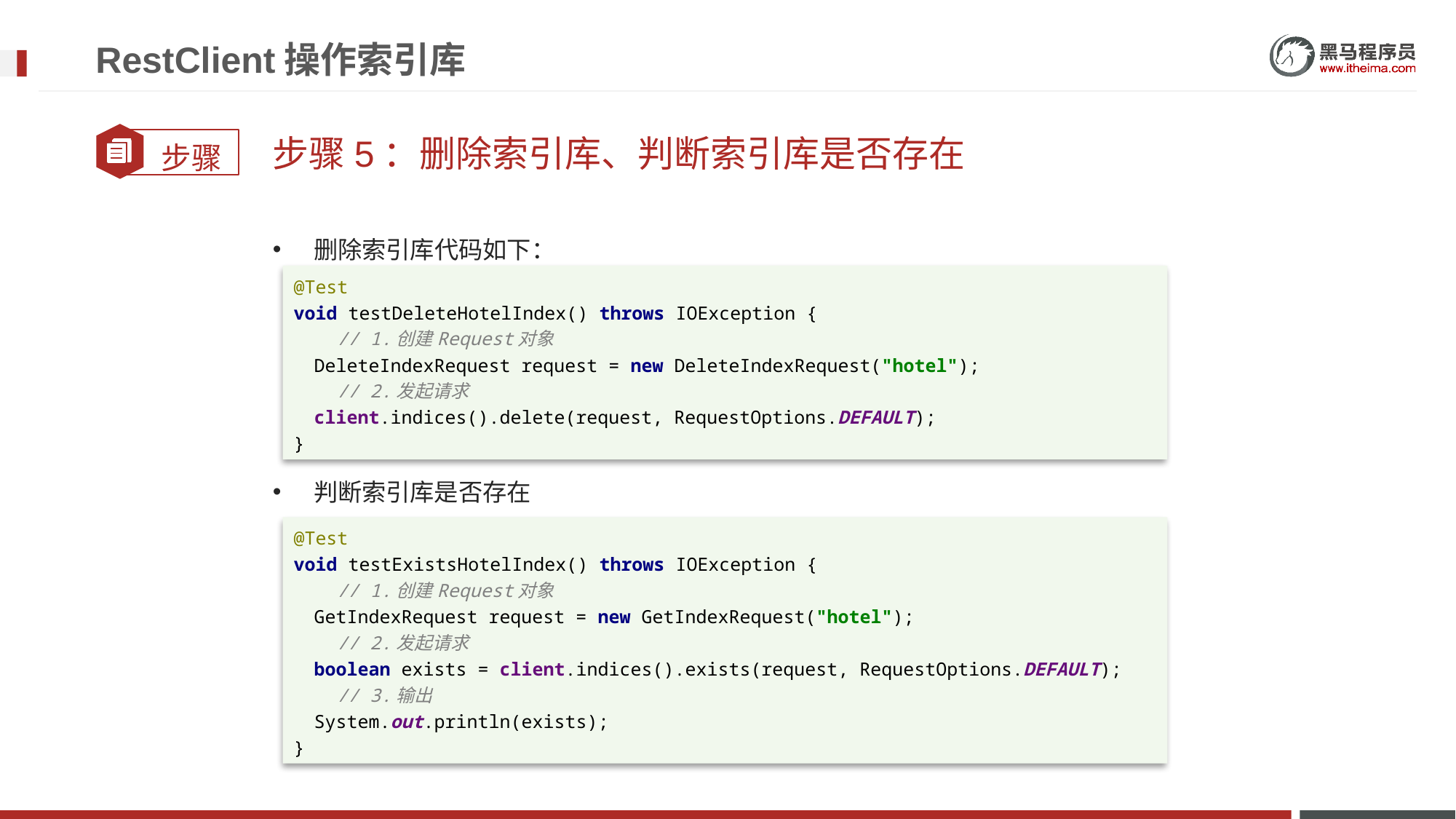

# RestClient操作索引库
步骤5：删除索引库、判断索引库是否存在
删除索引库代码如下：

判断索引库是否存在
@Test
void testDeleteHotelIndex() throws IOException {
    // 1.创建Request对象
    DeleteIndexRequest request = new DeleteIndexRequest("hotel");
    // 2.发起请求
    client.indices().delete(request, RequestOptions.DEFAULT);
}
@Test
void testExistsHotelIndex() throws IOException {
    // 1.创建Request对象
    GetIndexRequest request = new GetIndexRequest("hotel");
    // 2.发起请求
    boolean exists = client.indices().exists(request, RequestOptions.DEFAULT);
    // 3.输出
    System.out.println(exists);
}